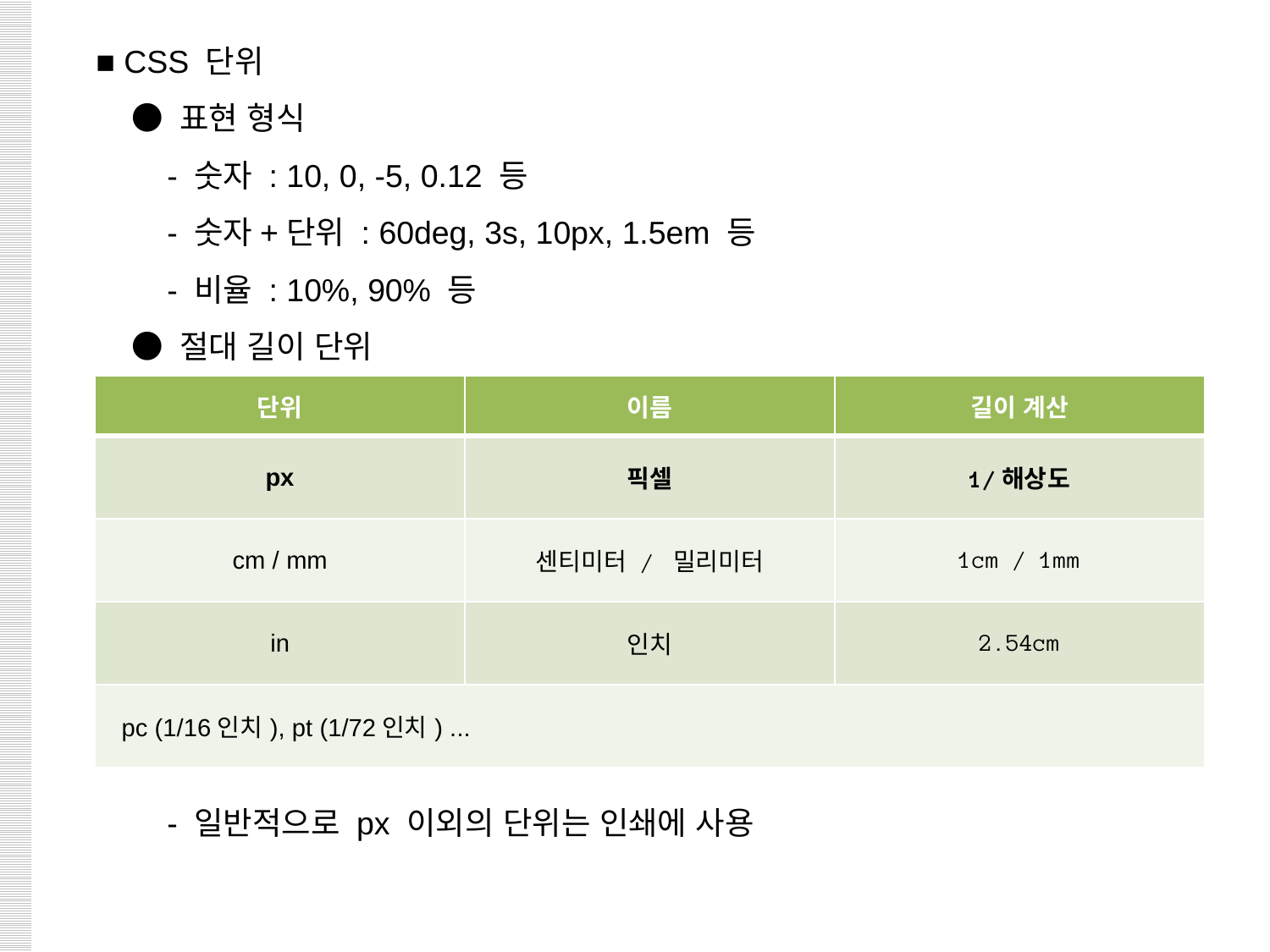

■ CSS 단위
    ● 표현 형식
        - 숫자 : 10, 0, -5, 0.12 등
        - 숫자+단위 : 60deg, 3s, 10px, 1.5em 등
        - 비율 : 10%, 90% 등
    ● 절대 길이 단위

        - 일반적으로 px 이외의 단위는 인쇄에 사용
| 단위 | 이름 | 길이 계산 |
| --- | --- | --- |
| px | 픽셀 | 1/해상도 |
| cm / mm | 센티미터 / 밀리미터 | 1cm / 1mm |
| in | 인치 | 2.54cm |
| pc (1/16인치), pt (1/72인치) ... |  |  |